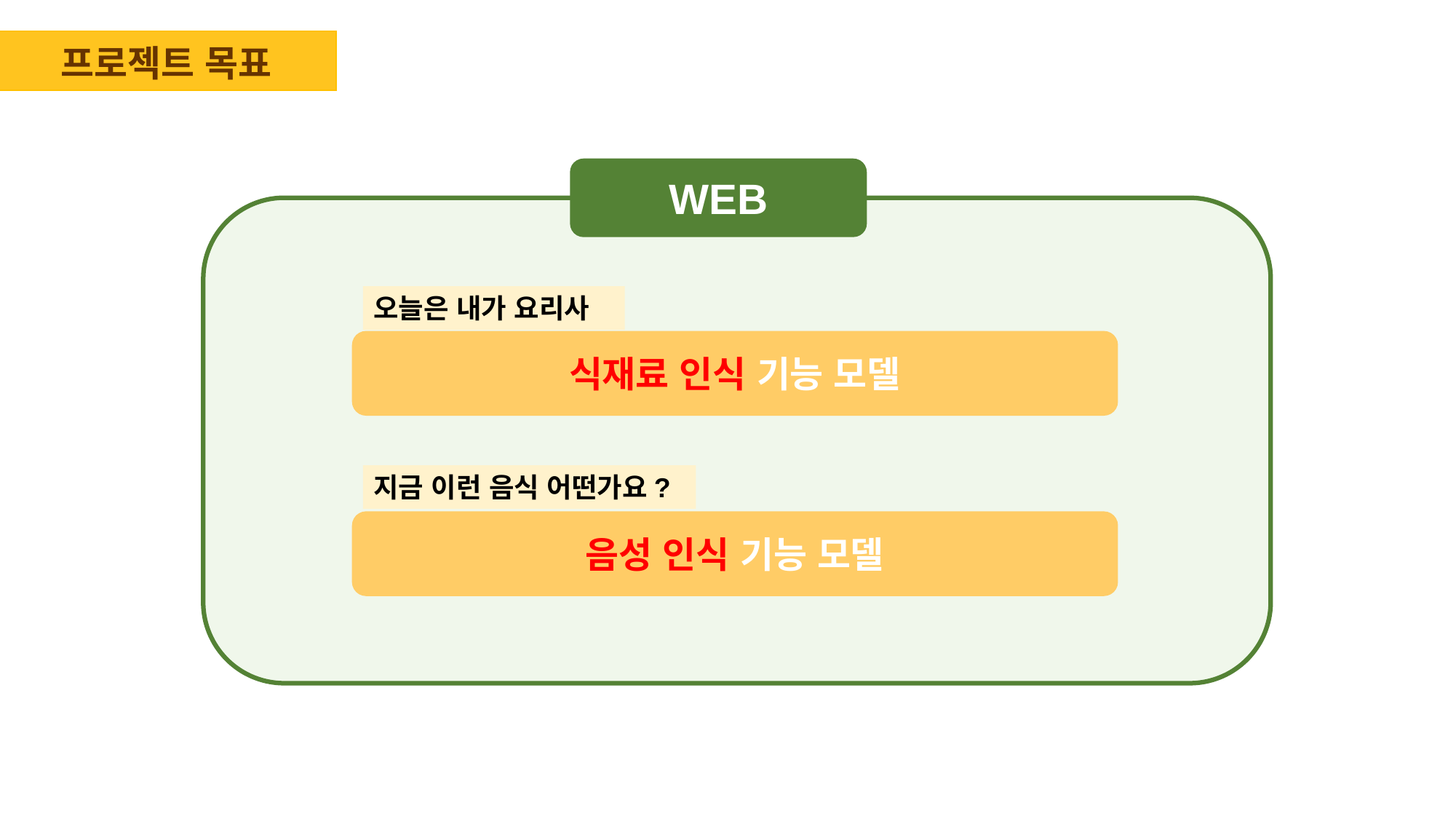

프로젝트 목표

WEB

오늘은 내가 요리사
식재료 인식 기능 모델
지금 이런 음식 어떤가요?
음성 인식 기능 모델